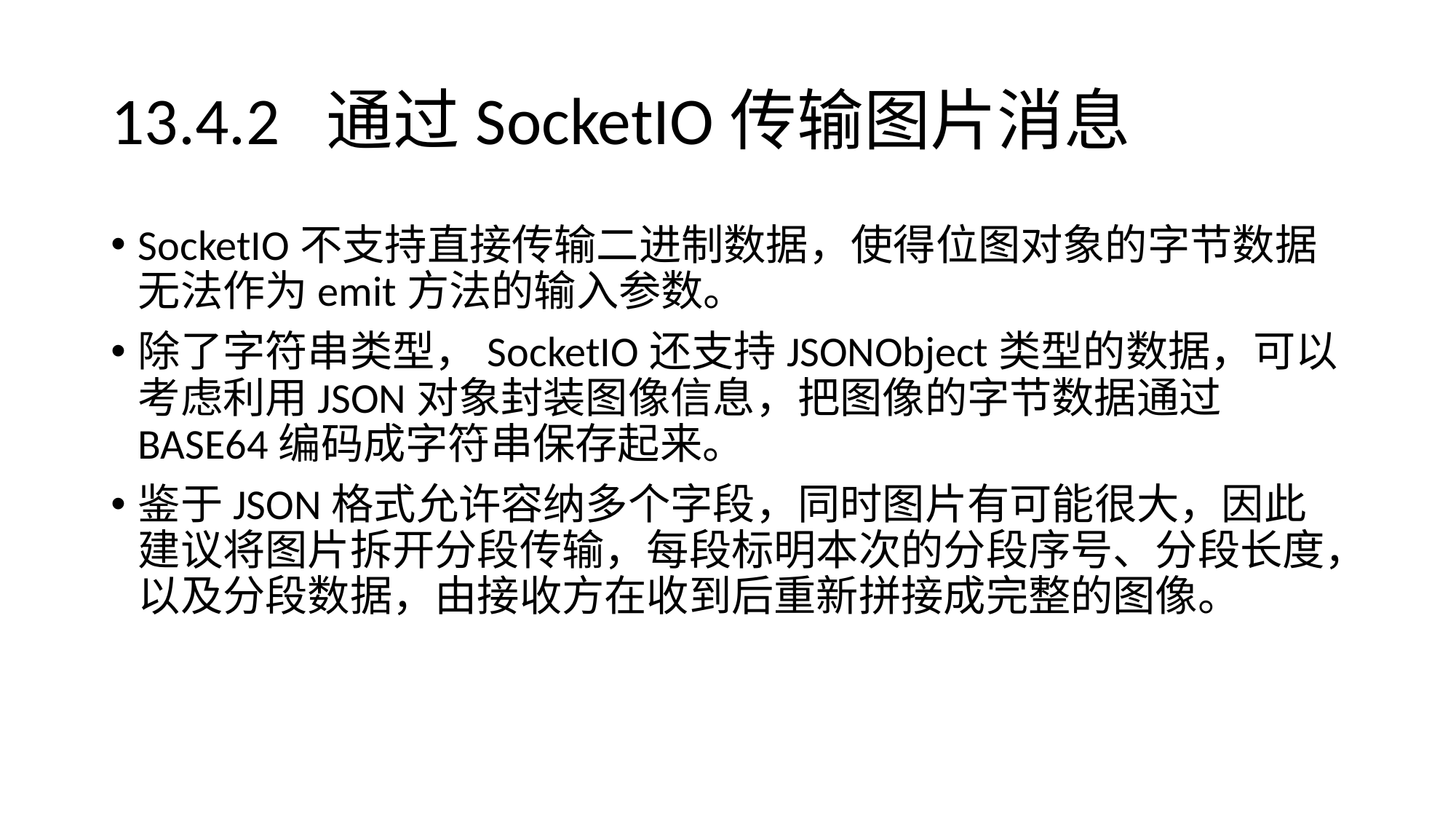

# 13.4.2  通过SocketIO传输图片消息
SocketIO不支持直接传输二进制数据，使得位图对象的字节数据无法作为emit方法的输入参数。
除了字符串类型，SocketIO还支持JSONObject类型的数据，可以考虑利用JSON对象封装图像信息，把图像的字节数据通过BASE64编码成字符串保存起来。
鉴于JSON格式允许容纳多个字段，同时图片有可能很大，因此建议将图片拆开分段传输，每段标明本次的分段序号、分段长度，以及分段数据，由接收方在收到后重新拼接成完整的图像。